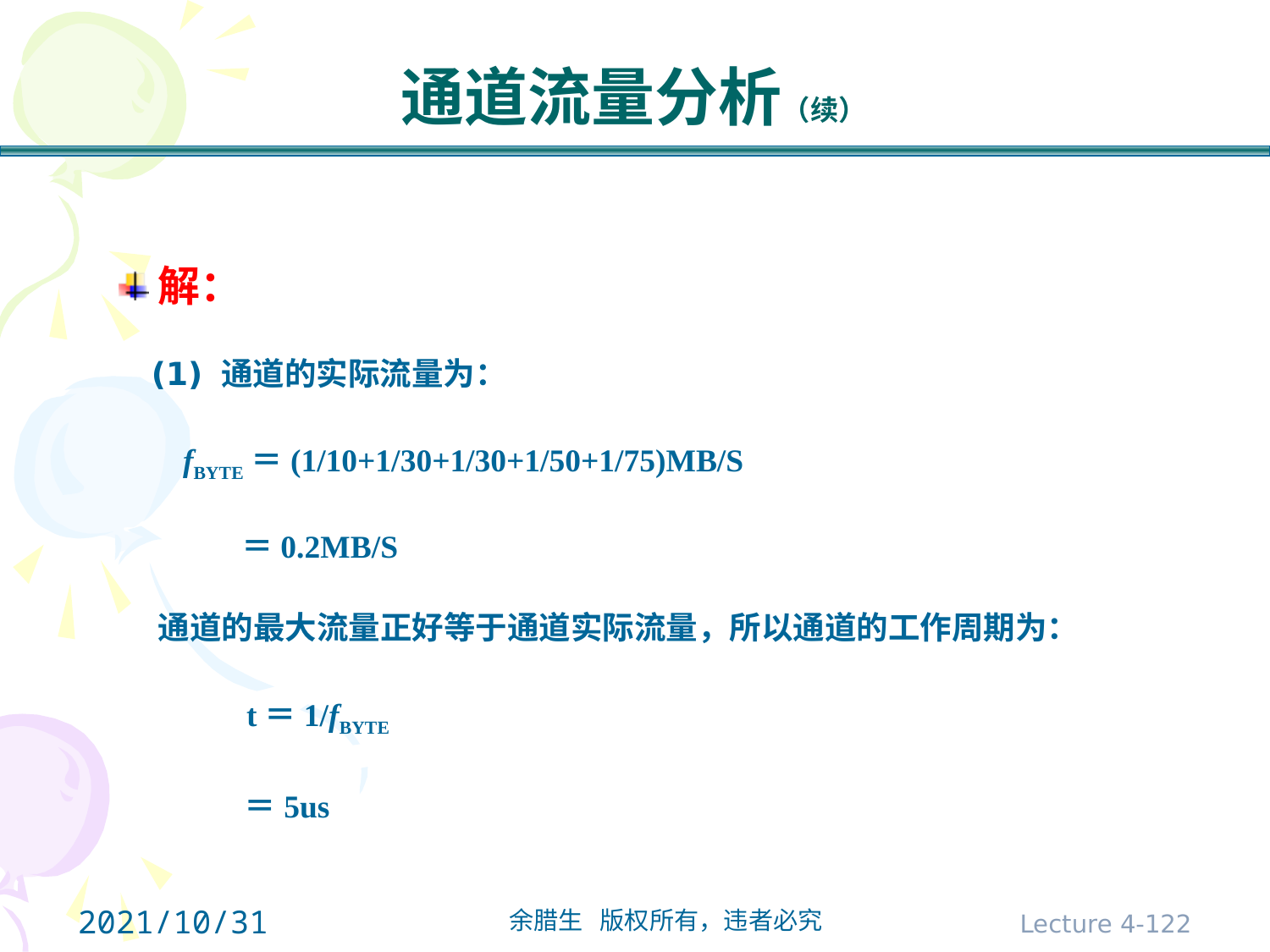

# 通道流量分析（续）

解：
   (1) 通道的实际流量为：
        fBYTE＝(1/10+1/30+1/30+1/50+1/75)MB/S
                ＝0.2MB/S
	通道的最大流量正好等于通道实际流量，所以通道的工作周期为：
        t＝1/fBYTE
             ＝5us
2021/10/31
Lecture 4-122